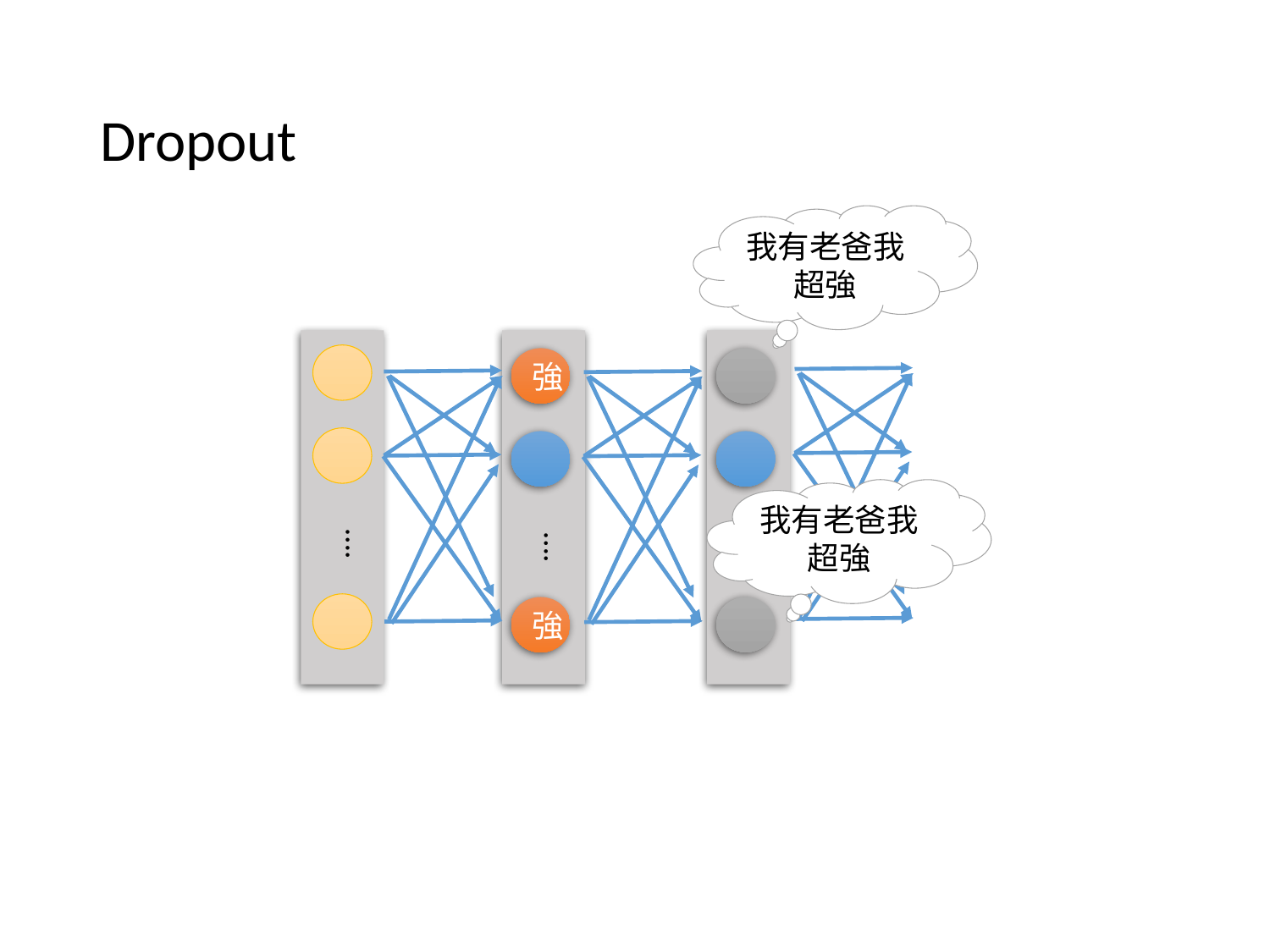

# Dropout
我有老爸我超強

強

我有老爸我超強
….
….
….

強